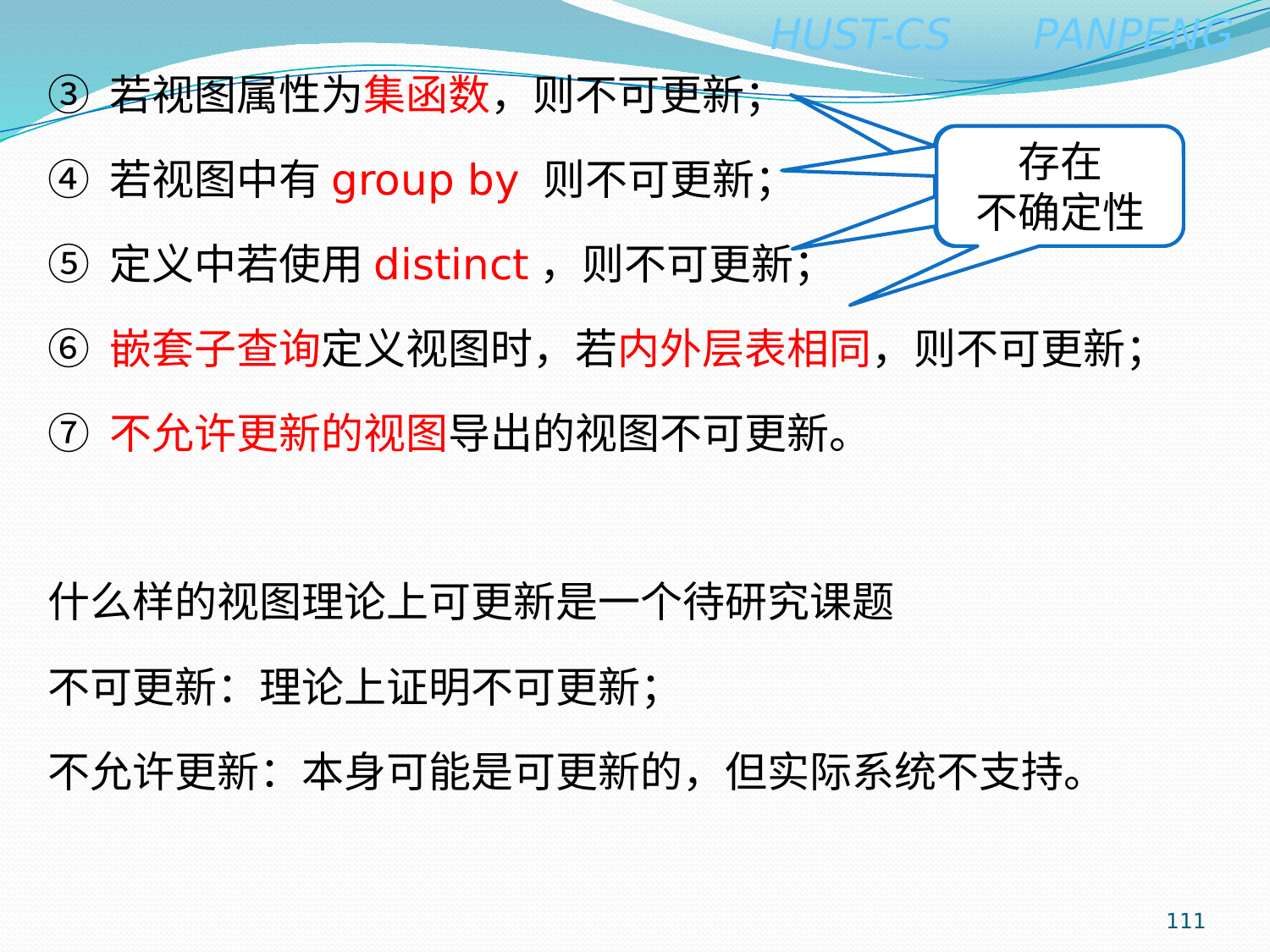

③ 若视图属性为集函数，则不可更新；
④ 若视图中有group by 则不可更新；
⑤ 定义中若使用distinct，则不可更新；
⑥ 嵌套子查询定义视图时，若内外层表相同，则不可更新；
⑦ 不允许更新的视图导出的视图不可更新。

什么样的视图理论上可更新是一个待研究课题
不可更新：理论上证明不可更新；
不允许更新：本身可能是可更新的，但实际系统不支持。
存在
不确定性
存在
不确定性
存在
不确定性
存在
不确定性
111